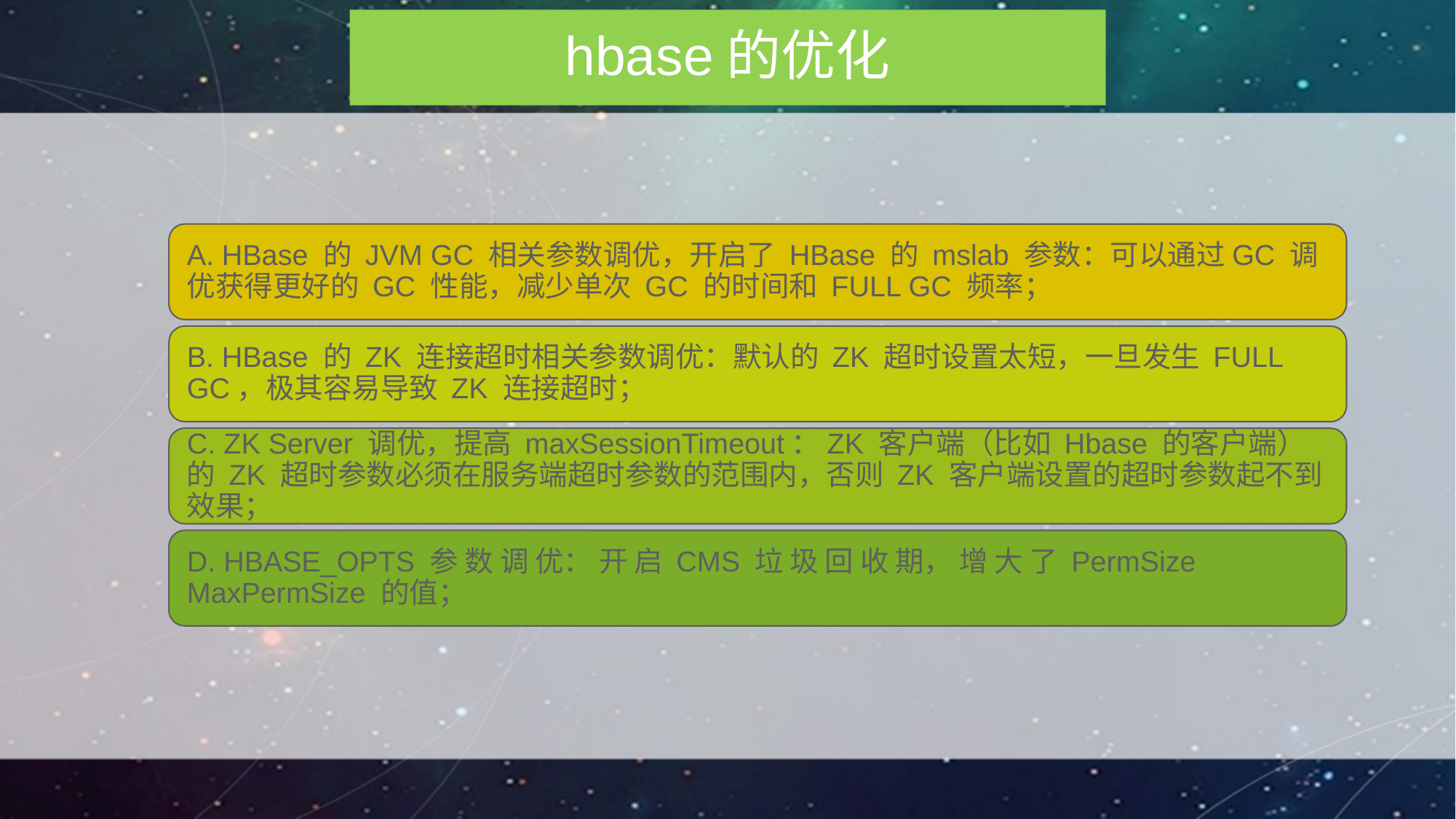

hbase的优化
A. HBase 的 JVM GC 相关参数调优，开启了 HBase 的 mslab 参数：可以通过GC 调优获得更好的 GC 性能，减少单次 GC 的时间和 FULL GC 频率；
B. HBase 的 ZK 连接超时相关参数调优：默认的 ZK 超时设置太短，一旦发生 FULL GC，极其容易导致 ZK 连接超时；
C. ZK Server 调优，提高 maxSessionTimeout：ZK 客户端（比如 Hbase 的客户端）的 ZK 超时参数必须在服务端超时参数的范围内，否则 ZK 客户端设置的超时参数起不到效果；
D. HBASE_OPTS 参 数 调 优： 开 启 CMS 垃 圾 回 收 期， 增 大 了 PermSize MaxPermSize 的值；